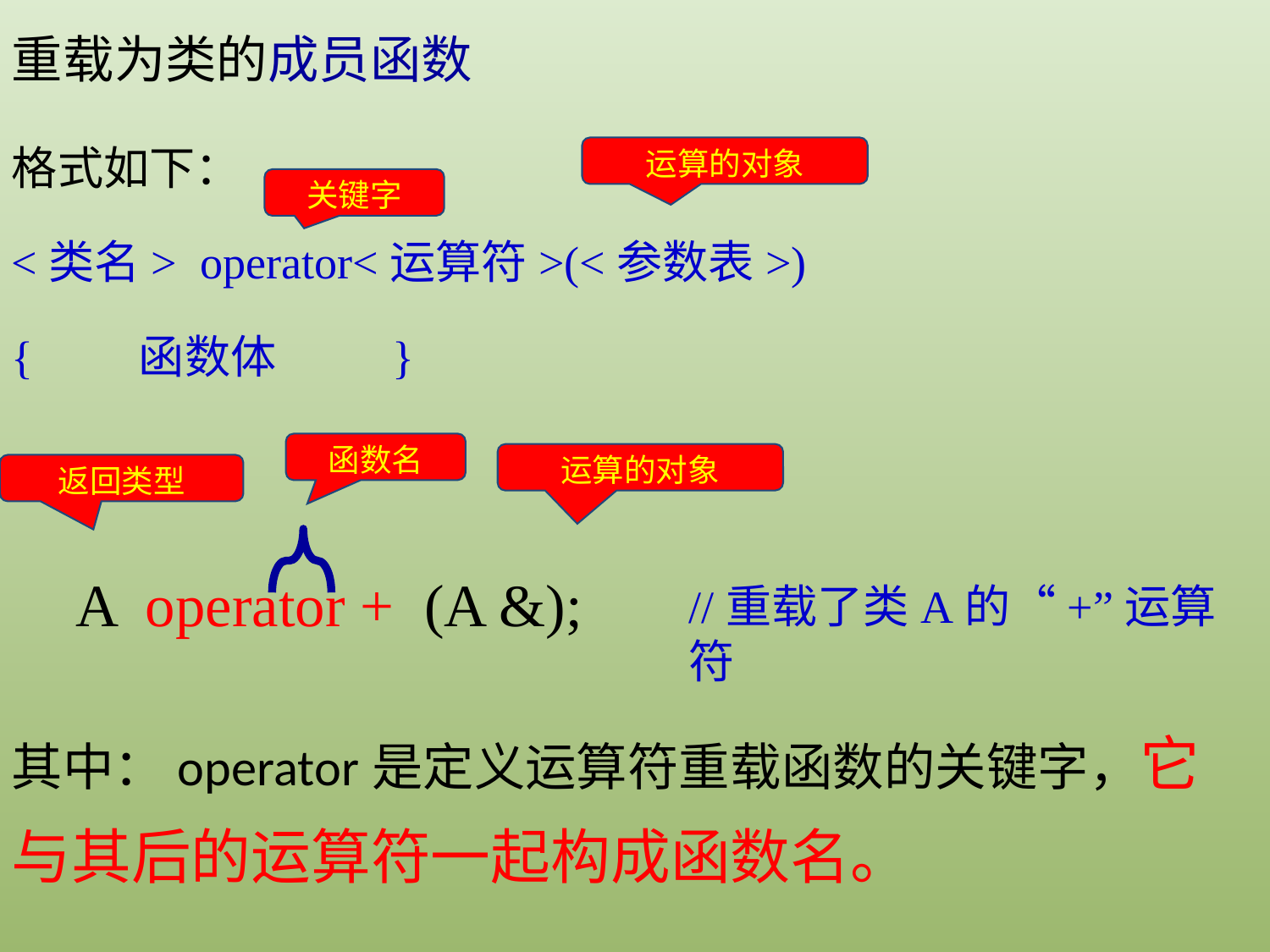

重载为类的成员函数
格式如下：
<类名>  operator<运算符>(<参数表>)
{	函数体	}
运算的对象
关键字
函数名
运算的对象
返回类型

A  operator +  (A &);
//重载了类A的“+”运算符
其中：operator是定义运算符重载函数的关键字，它与其后的运算符一起构成函数名。
842